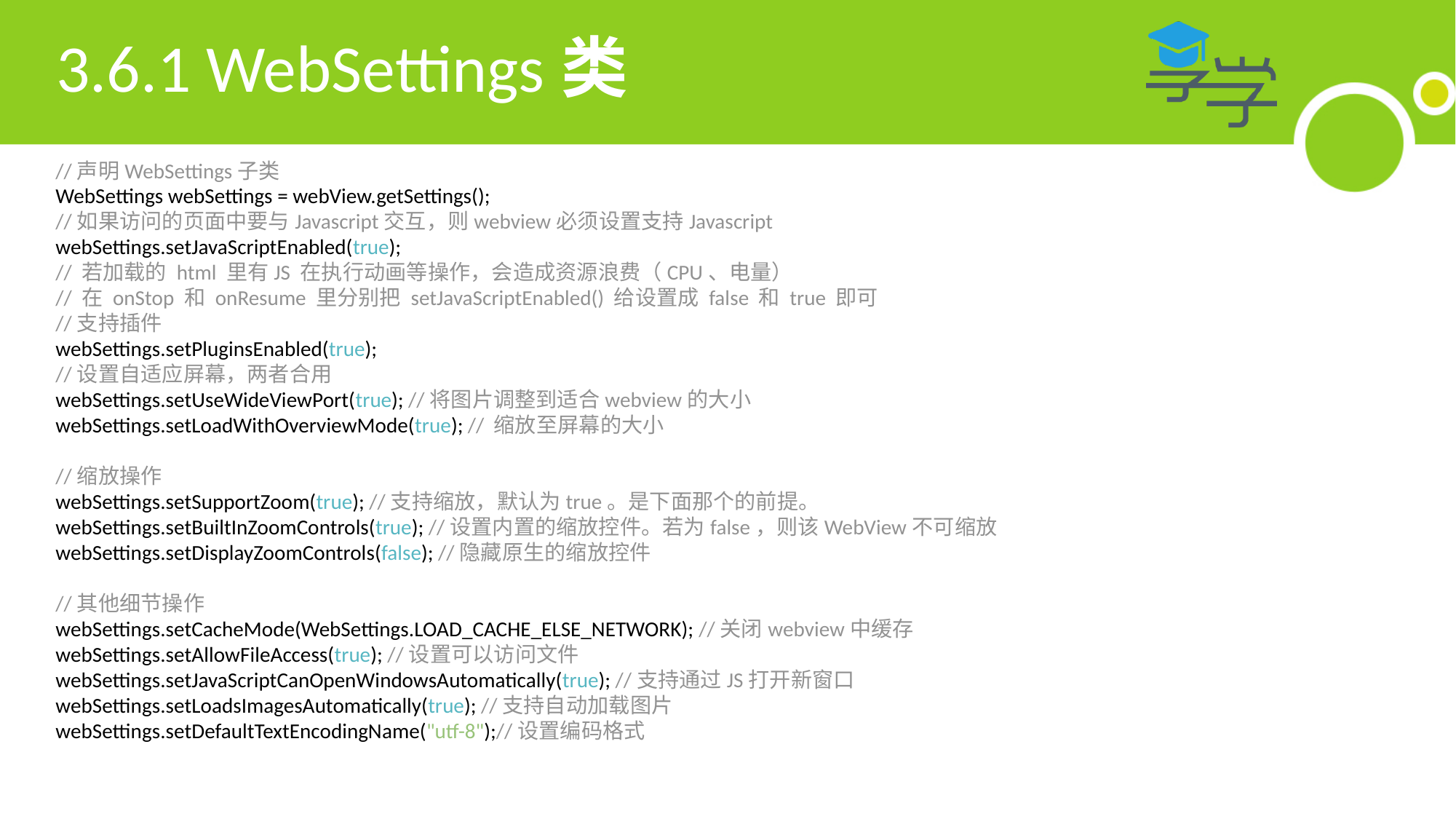

# 3.6.1 WebSettings类
//声明WebSettings子类
WebSettings webSettings = webView.getSettings();
//如果访问的页面中要与Javascript交互，则webview必须设置支持Javascript
webSettings.setJavaScriptEnabled(true);
// 若加载的 html 里有JS 在执行动画等操作，会造成资源浪费（CPU、电量）
// 在 onStop 和 onResume 里分别把 setJavaScriptEnabled() 给设置成 false 和 true 即可
//支持插件
webSettings.setPluginsEnabled(true);
//设置自适应屏幕，两者合用
webSettings.setUseWideViewPort(true); //将图片调整到适合webview的大小
webSettings.setLoadWithOverviewMode(true); // 缩放至屏幕的大小

//缩放操作
webSettings.setSupportZoom(true); //支持缩放，默认为true。是下面那个的前提。
webSettings.setBuiltInZoomControls(true); //设置内置的缩放控件。若为false，则该WebView不可缩放 webSettings.setDisplayZoomControls(false); //隐藏原生的缩放控件

//其他细节操作
webSettings.setCacheMode(WebSettings.LOAD_CACHE_ELSE_NETWORK); //关闭webview中缓存
webSettings.setAllowFileAccess(true); //设置可以访问文件
webSettings.setJavaScriptCanOpenWindowsAutomatically(true); //支持通过JS打开新窗口
webSettings.setLoadsImagesAutomatically(true); //支持自动加载图片
webSettings.setDefaultTextEncodingName("utf-8");//设置编码格式